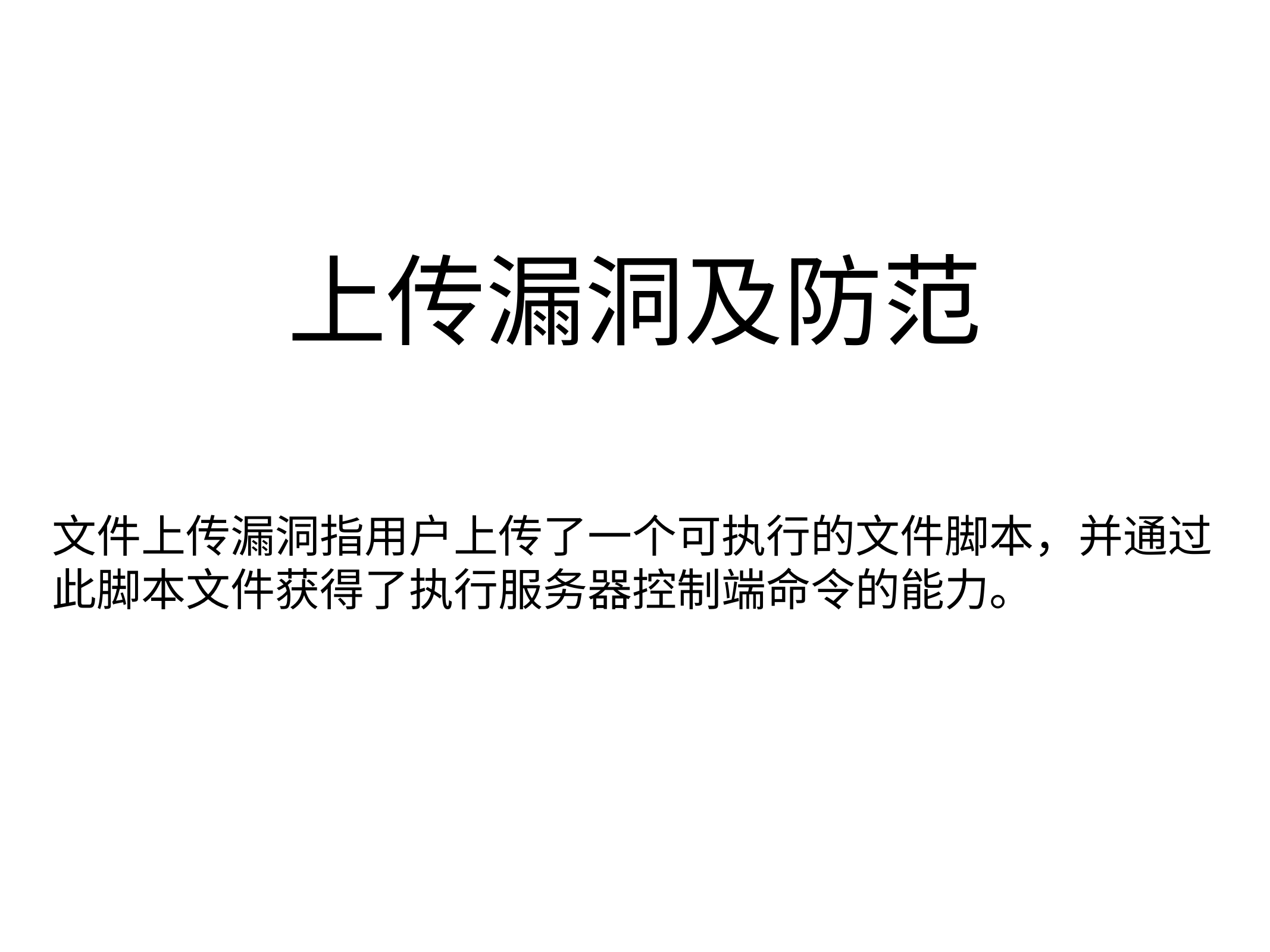

# 上传漏洞及防范
文件上传漏洞指用户上传了一个可执行的文件脚本，并通过此脚本文件获得了执行服务器控制端命令的能力。